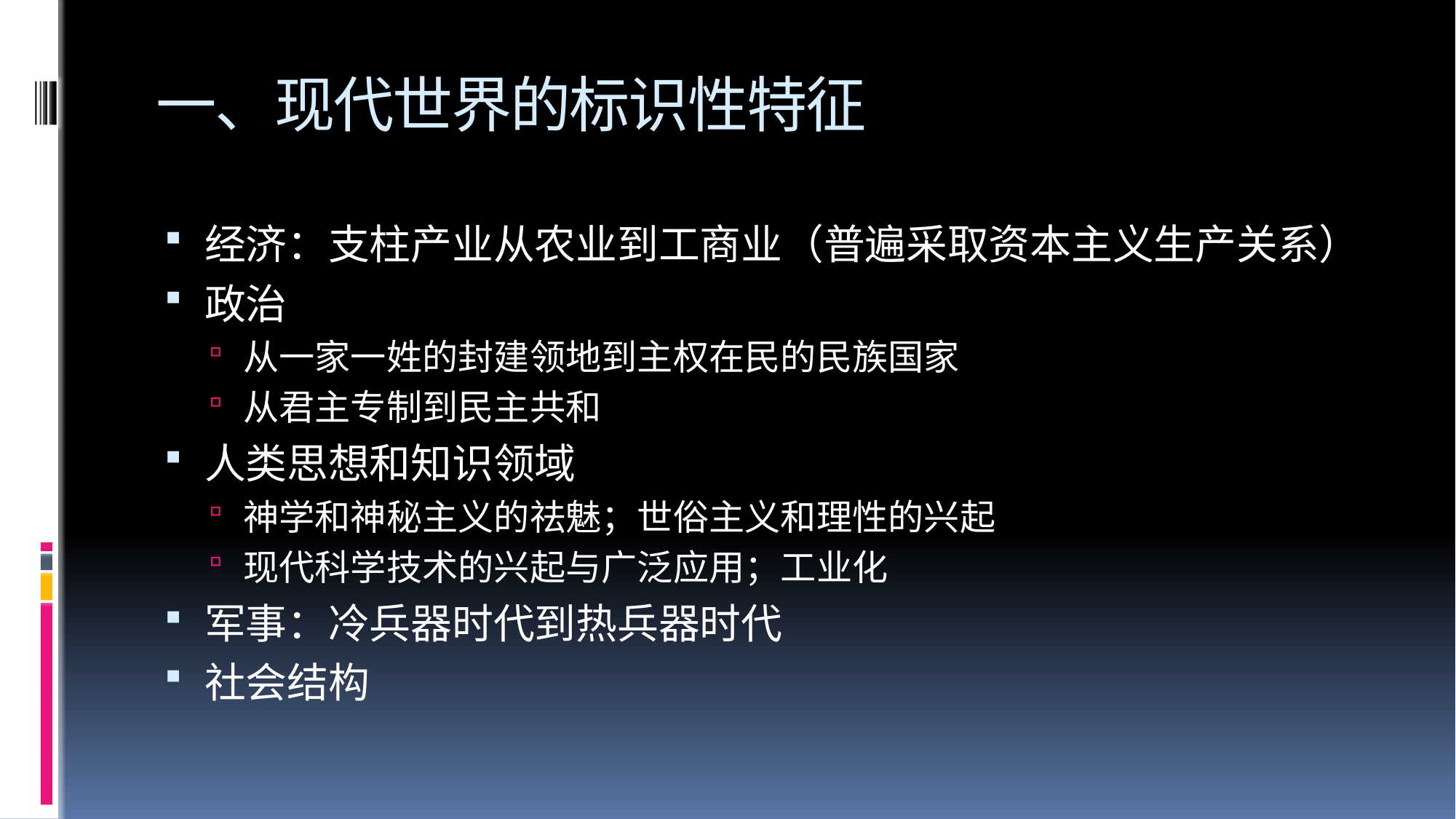

# 一、现代世界的标识性特征
经济：支柱产业从农业到工商业（普遍采取资本主义生产关系）
政治
从一家一姓的封建领地到主权在民的民族国家
从君主专制到民主共和
人类思想和知识领域
神学和神秘主义的祛魅；世俗主义和理性的兴起
现代科学技术的兴起与广泛应用；工业化
军事：冷兵器时代到热兵器时代
社会结构